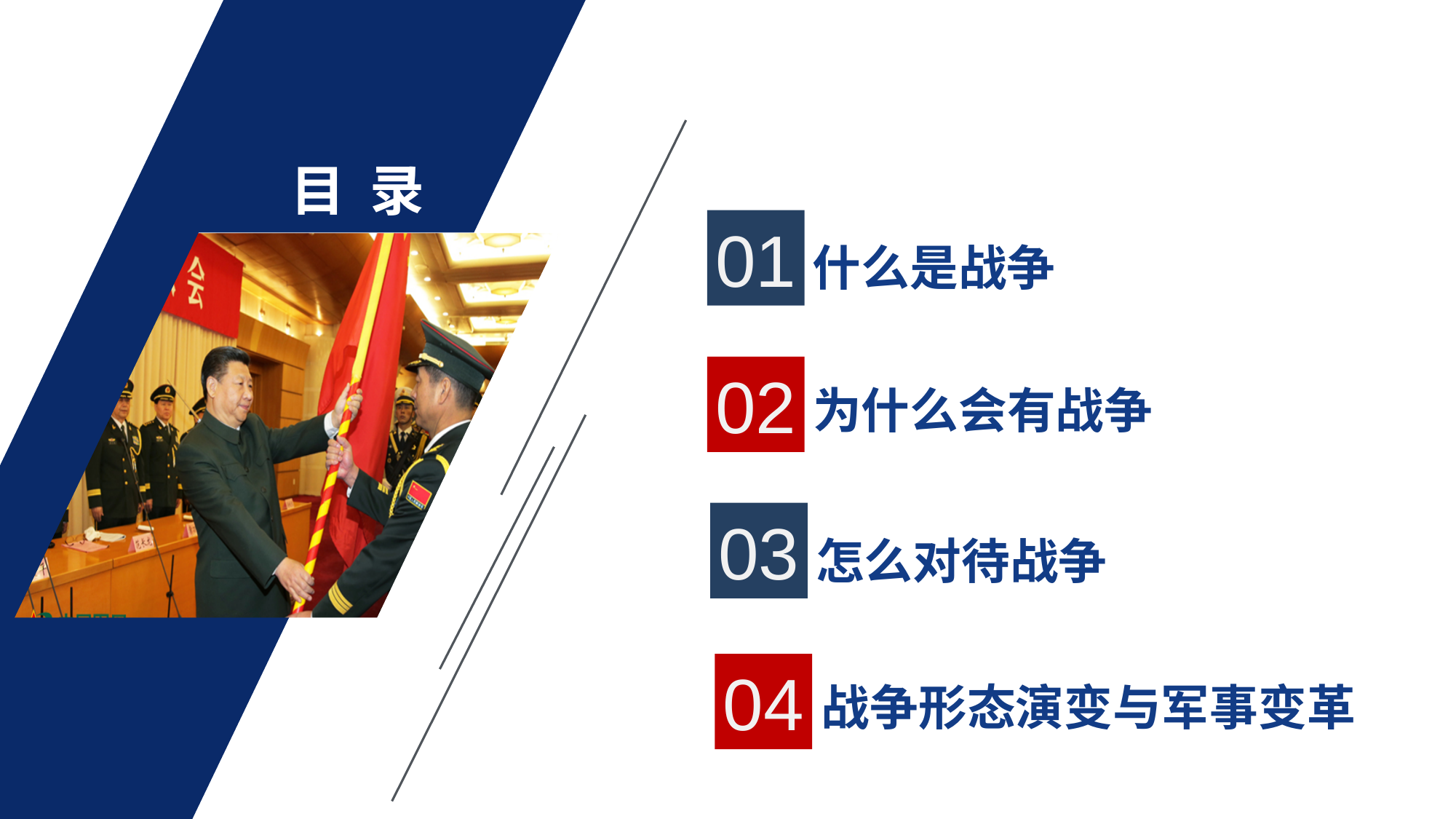

目  录
01
什么是战争

02
为什么会有战争
03
怎么对待战争
04
战争形态演变与军事变革